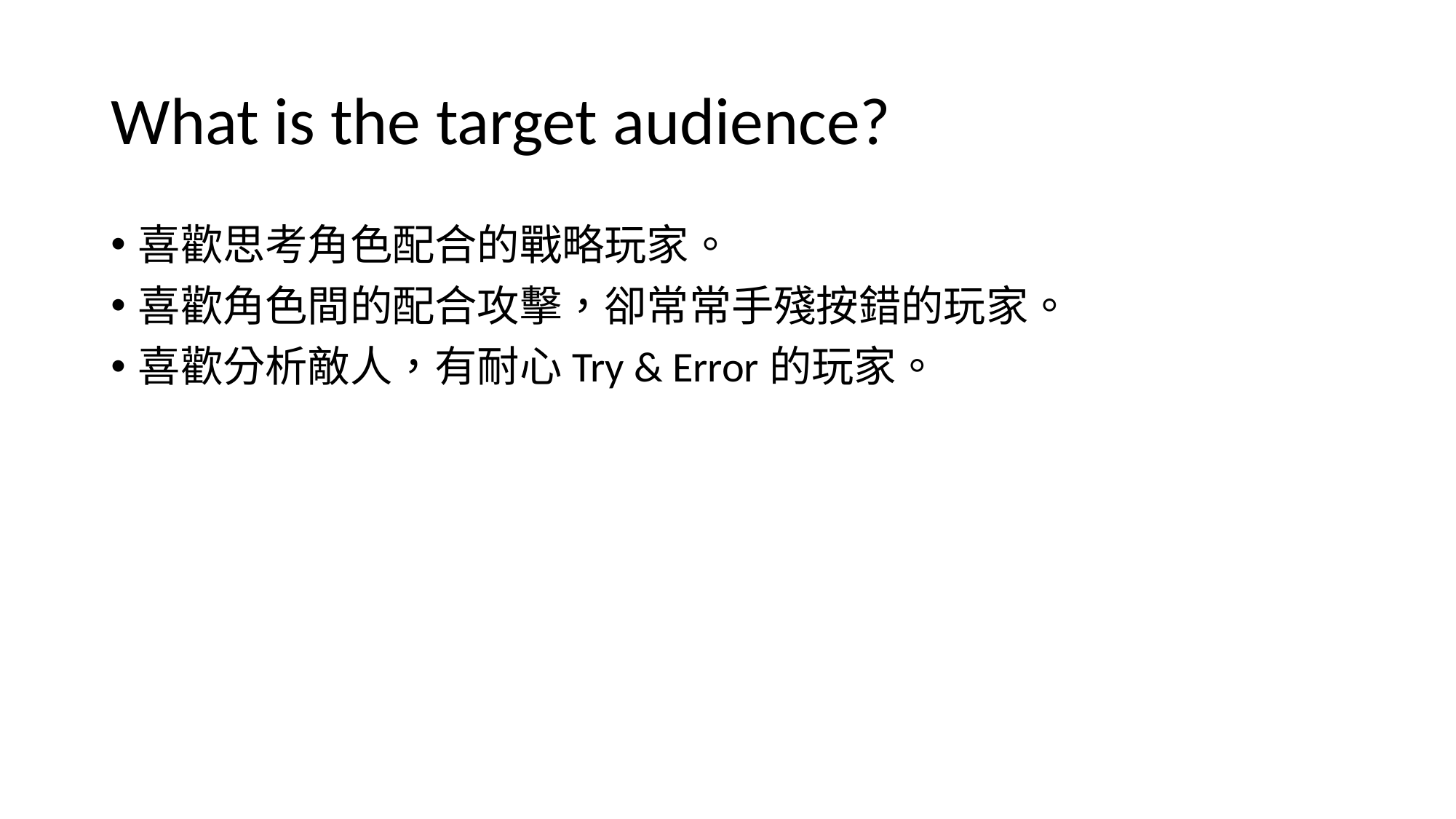

# What is the target audience?
喜歡思考角色配合的戰略玩家。
喜歡角色間的配合攻擊，卻常常手殘按錯的玩家。
喜歡分析敵人，有耐心Try & Error的玩家。